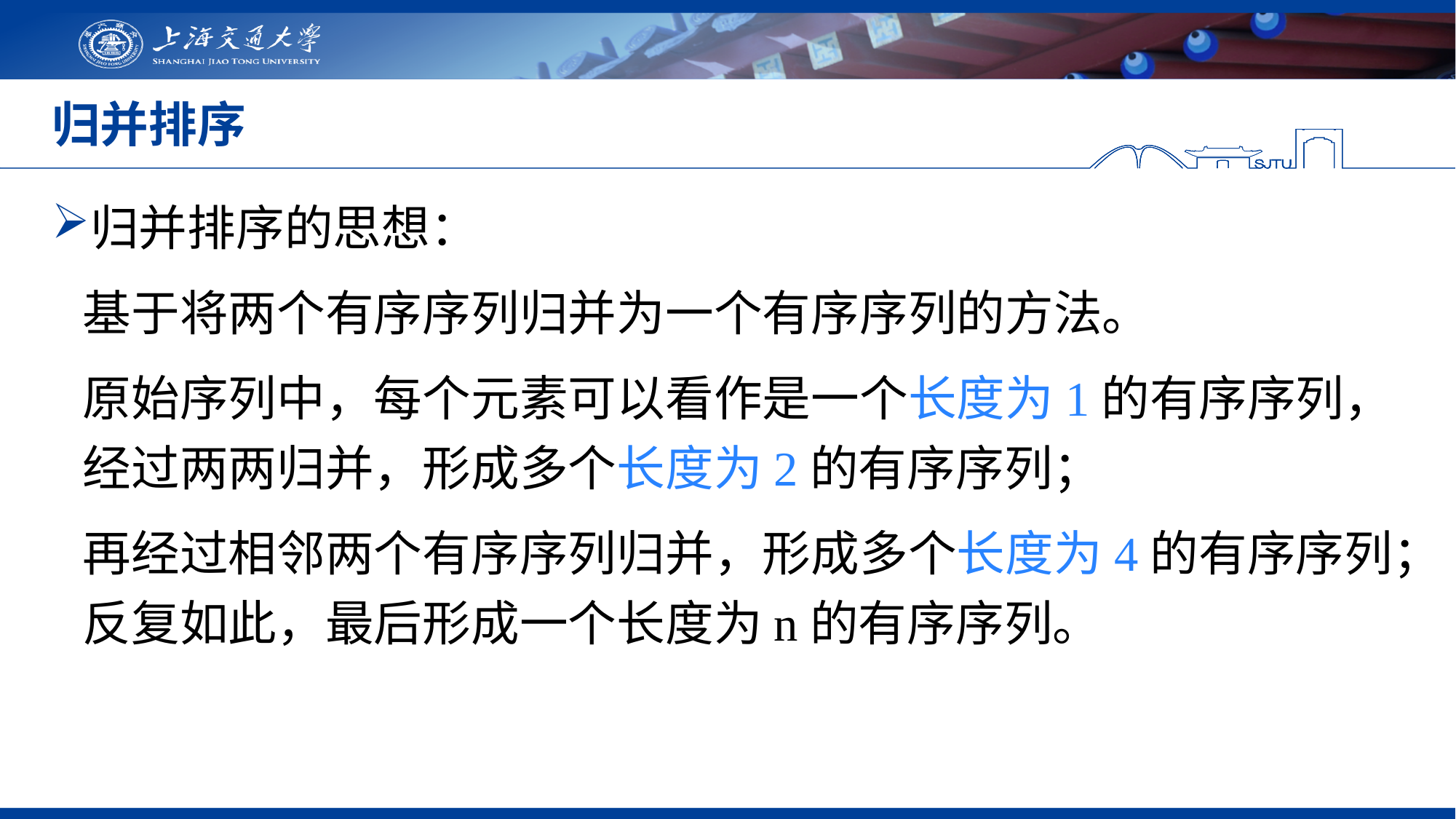

# 归并排序
归并排序的思想：
基于将两个有序序列归并为一个有序序列的方法。
原始序列中，每个元素可以看作是一个长度为1的有序序列，经过两两归并，形成多个长度为2的有序序列；
再经过相邻两个有序序列归并，形成多个长度为4的有序序列；反复如此，最后形成一个长度为n的有序序列。